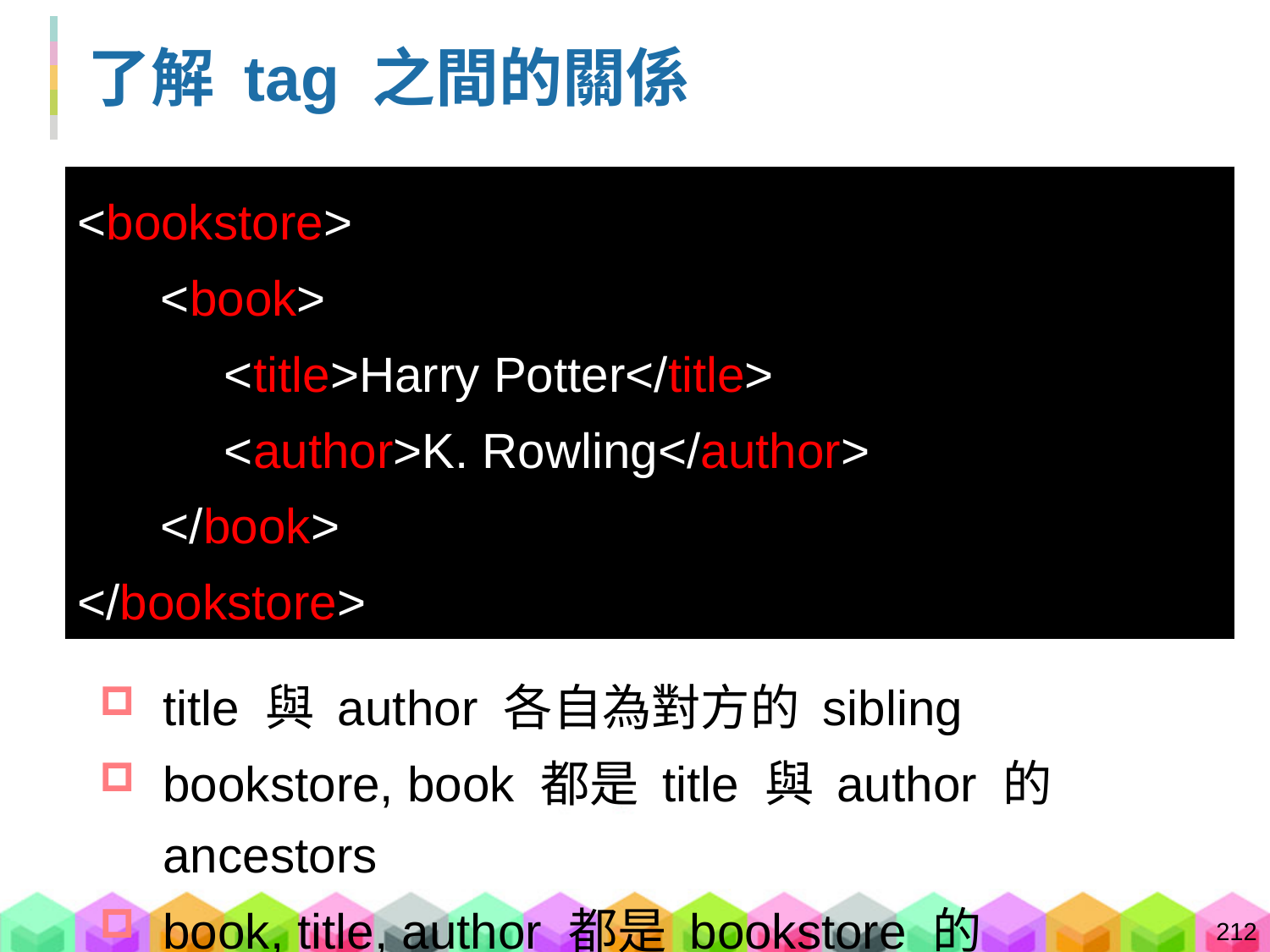

# 了解 tag 之間的關係
<bookstore>
<book>
<title>Harry Potter</title>
<author>K. Rowling</author>
</book>
</bookstore>

title 與 author 各自為對方的 sibling
bookstore, book 都是 title 與 author 的 ancestors
book, title, author 都是 bookstore 的 descendant
212